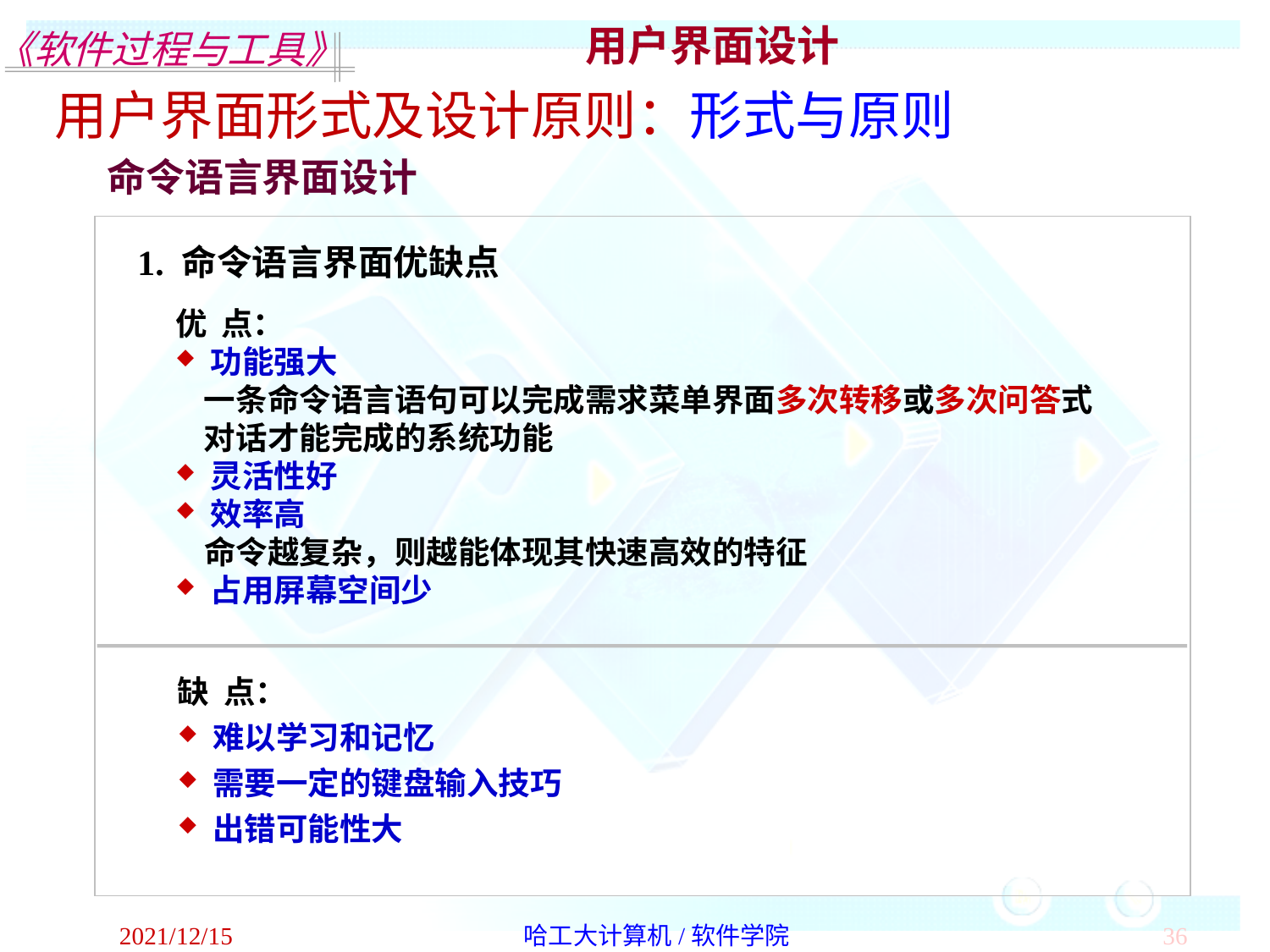

用户界面设计
用户界面形式及设计原则：形式与原则
命令语言界面设计

1. 命令语言界面优缺点
优  点：
 功能强大
    一条命令语言语句可以完成需求菜单界面多次转移或多次问答式
    对话才能完成的系统功能
 灵活性好
 效率高
    命令越复杂，则越能体现其快速高效的特征
 占用屏幕空间少

缺  点：
 难以学习和记忆
 需要一定的键盘输入技巧
 出错可能性大